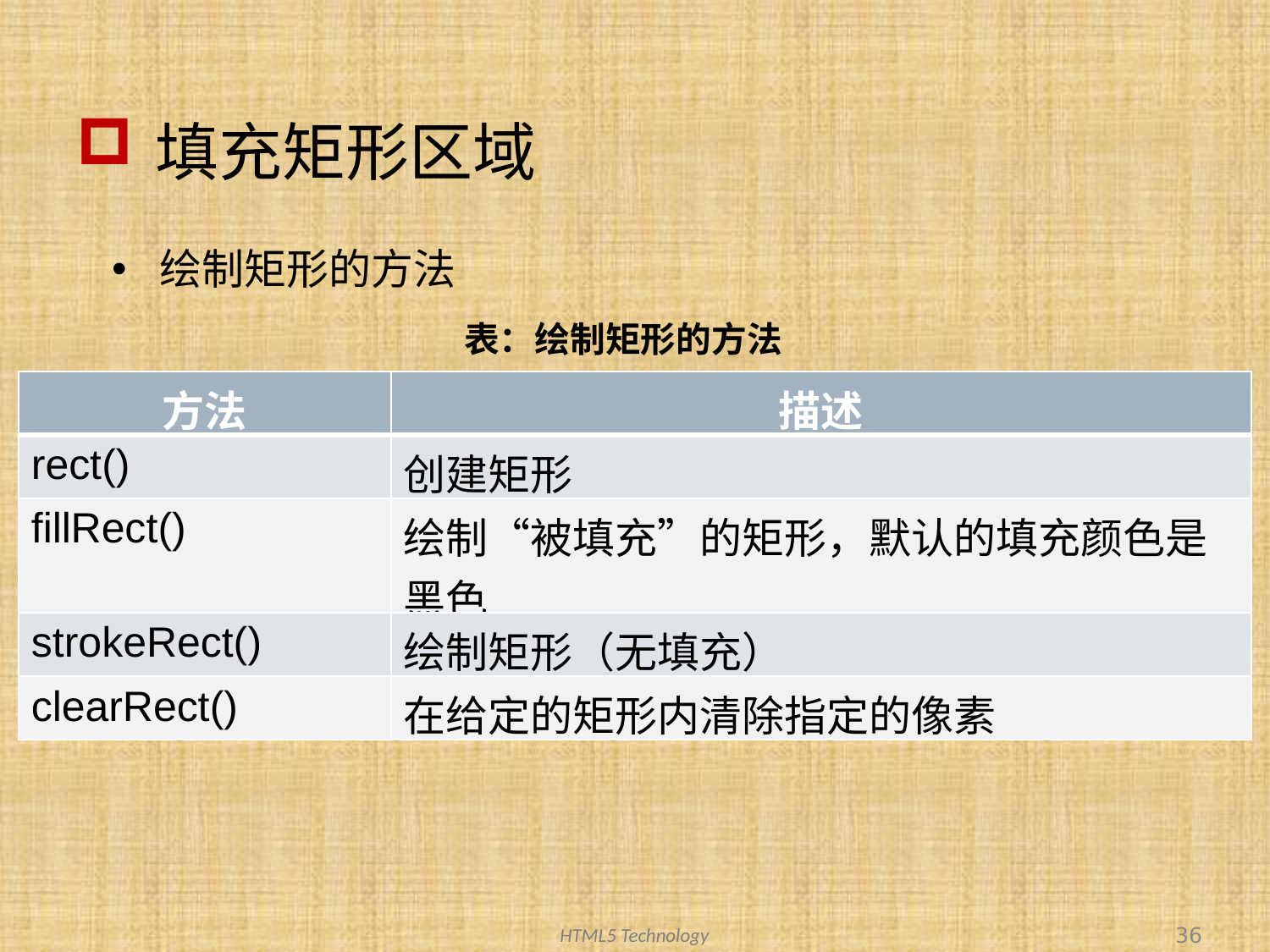

# 填充矩形区域
绘制矩形的方法
表：绘制矩形的方法
| 方法 | 描述 |
| --- | --- |
| rect() | 创建矩形 |
| fillRect() | 绘制“被填充”的矩形，默认的填充颜色是黑色 |
| strokeRect() | 绘制矩形（无填充） |
| clearRect() | 在给定的矩形内清除指定的像素 |
36
HTML5 Technology